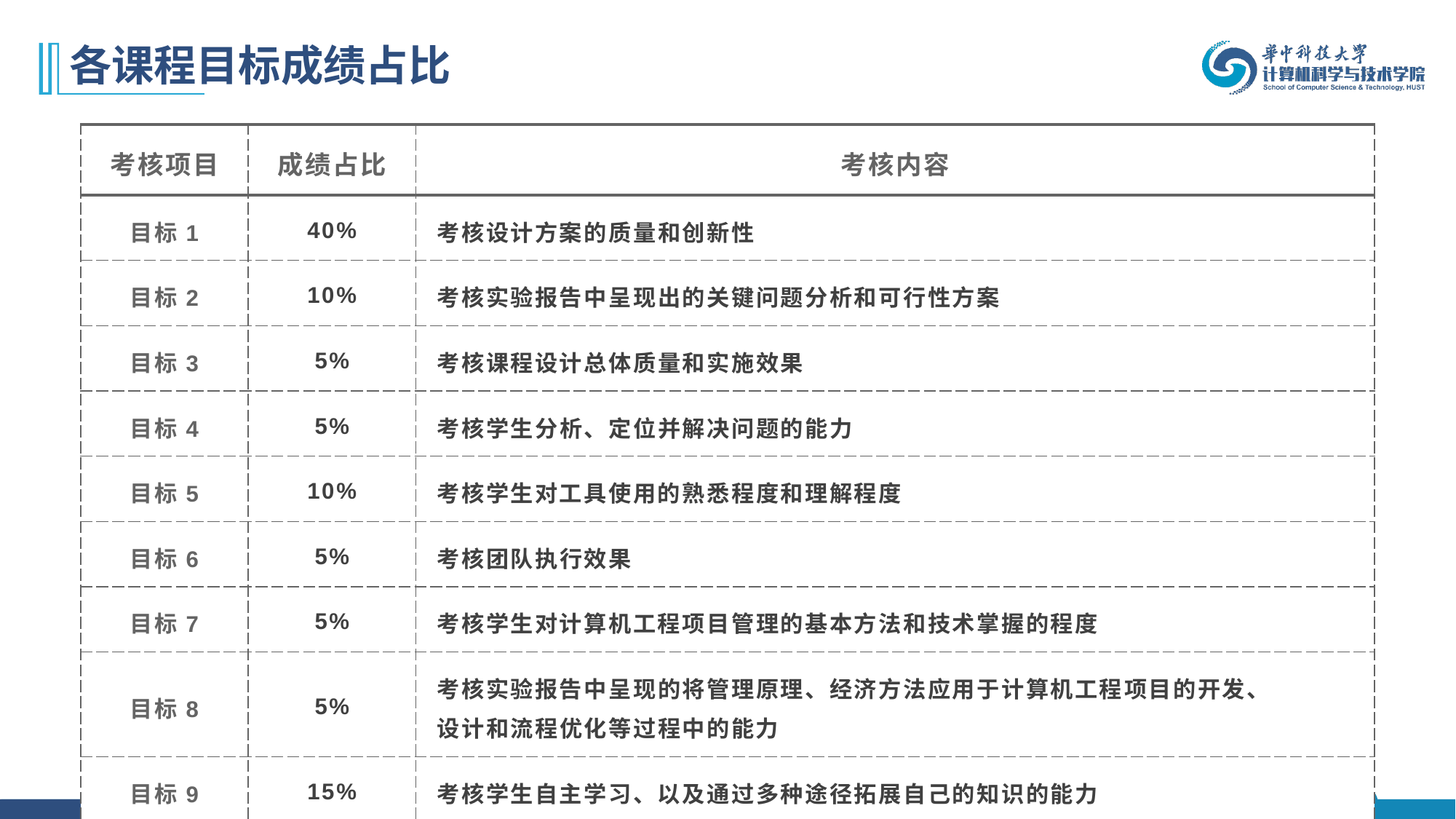

# 各课程目标成绩占比
| 考核项目 | 成绩占比 | 考核内容 |
| --- | --- | --- |
| 目标1 | 40% | 考核设计方案的质量和创新性 |
| 目标2 | 10% | 考核实验报告中呈现出的关键问题分析和可行性方案 |
| 目标3 | 5% | 考核课程设计总体质量和实施效果 |
| 目标4 | 5% | 考核学生分析、定位并解决问题的能力 |
| 目标5 | 10% | 考核学生对工具使用的熟悉程度和理解程度 |
| 目标6 | 5% | 考核团队执行效果 |
| 目标7 | 5% | 考核学生对计算机工程项目管理的基本方法和技术掌握的程度 |
| 目标8 | 5% | 考核实验报告中呈现的将管理原理、经济方法应用于计算机工程项目的开发、 设计和流程优化等过程中的能力 |
| 目标9 | 15% | 考核学生自主学习、以及通过多种途径拓展自己的知识的能力 |